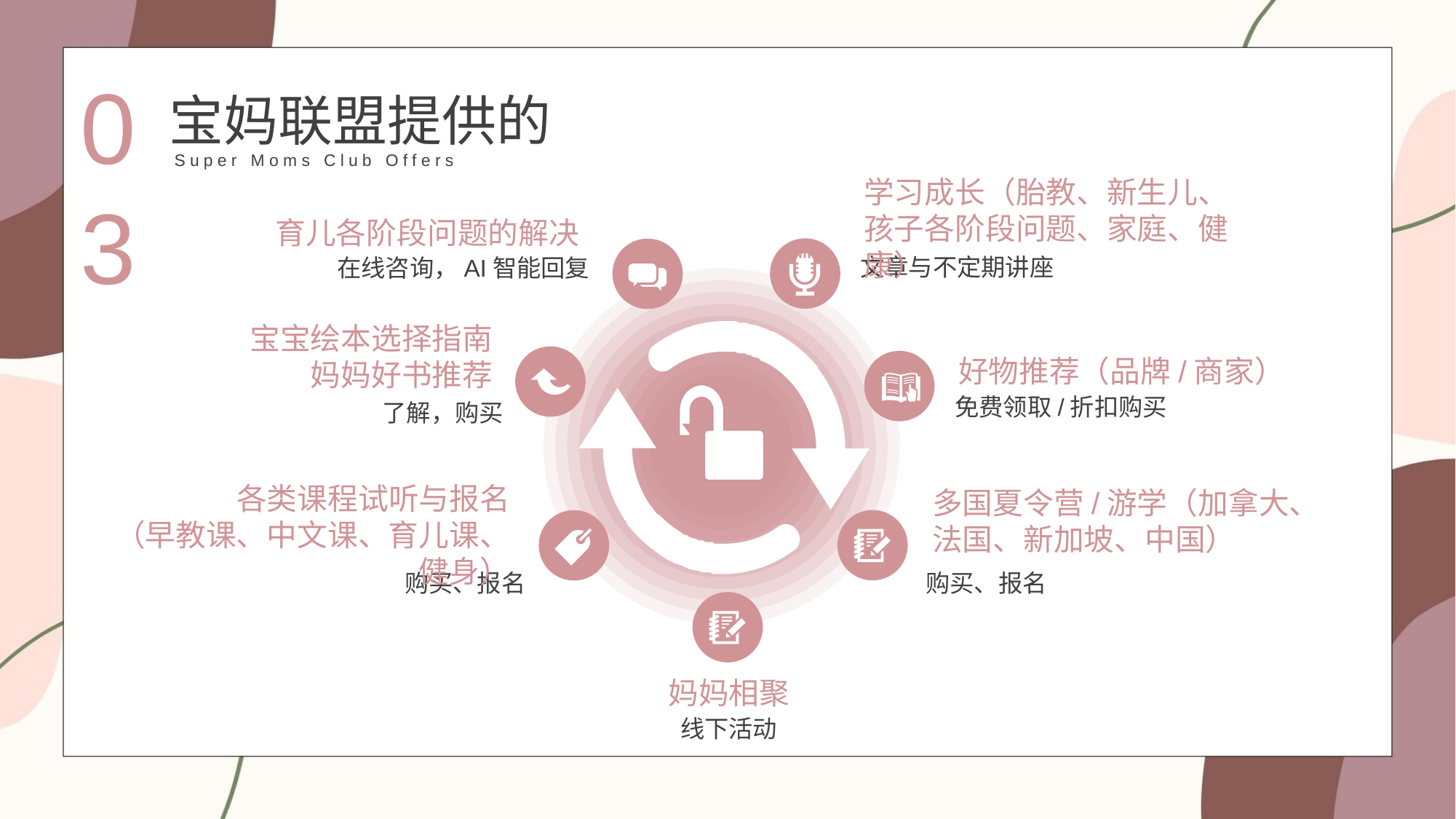

03
宝妈联盟提供的
Super Moms Club Offers
学习成长（胎教、新生儿、孩子各阶段问题、家庭、健康）
育儿各阶段问题的解决
文章与不定期讲座

在线咨询，AI智能回复
宝宝绘本选择指南
妈妈好书推荐

好物推荐（品牌/商家）
免费领取/折扣购买
了解，购买

各类课程试听与报名
（早教课、中文课、育儿课、健身）
多国夏令营/游学（加拿大、法国、新加坡、中国）
购买、报名
购买、报名

妈妈相聚
线下活动